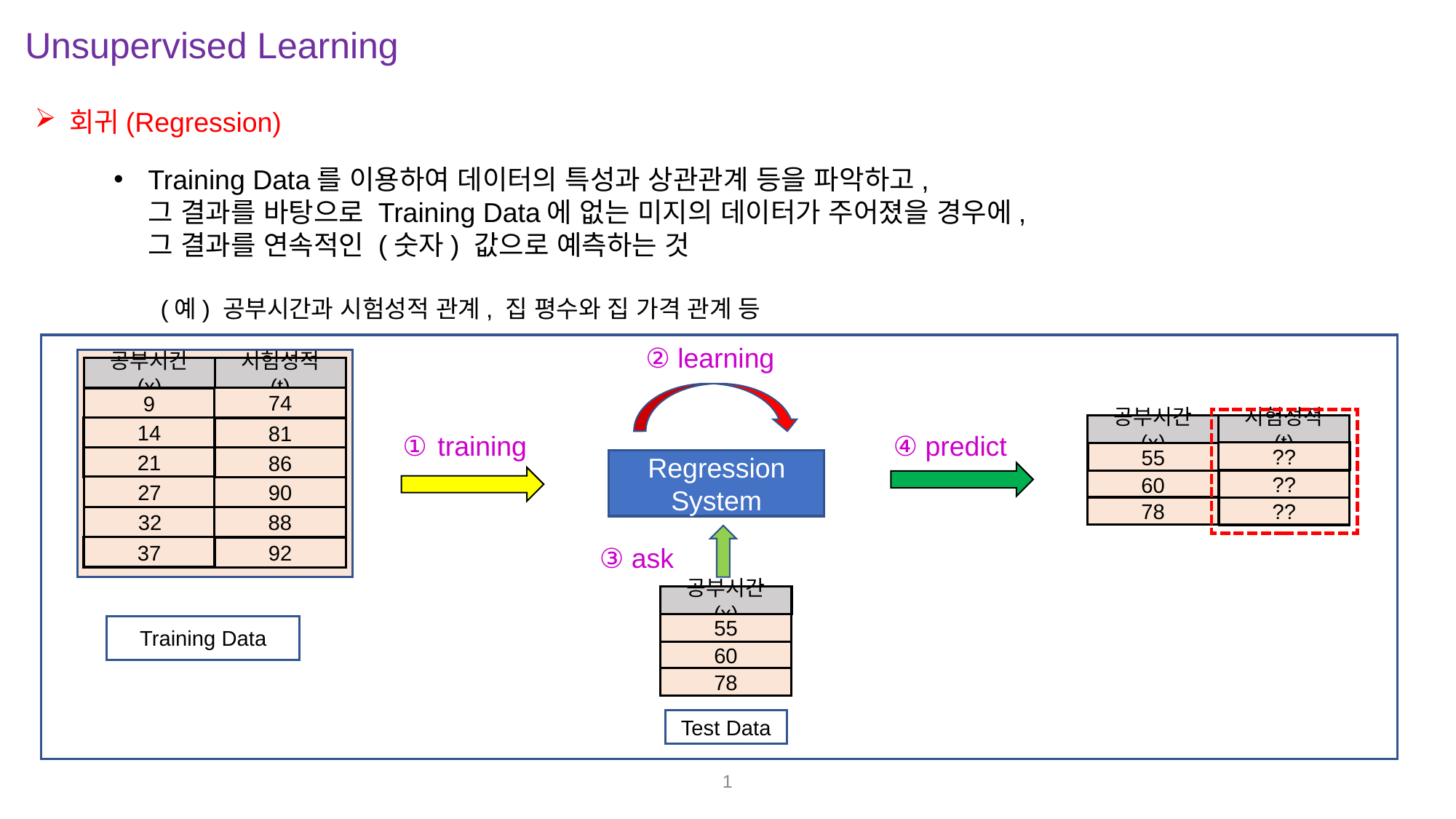

Unsupervised Learning
회귀(Regression)
Training Data를 이용하여 데이터의 특성과 상관관계 등을 파악하고,
그 결과를 바탕으로 Training Data에 없는 미지의 데이터가 주어졌을 경우에,
그 결과를 연속적인 (숫자) 값으로 예측하는 것
 (예) 공부시간과 시험성적 관계, 집 평수와 집 가격 관계 등

② learning

공부시간 (x)
시험성적 (t)
74
9
14
81
21
86
27
90
32
88
37
92

공부시간 (x)
시험성적 (t)
??
55
??
60
78
??
① training
④ predict
Regression System

③ ask
공부시간 (x)
55
60
78
Training Data
Test Data
1